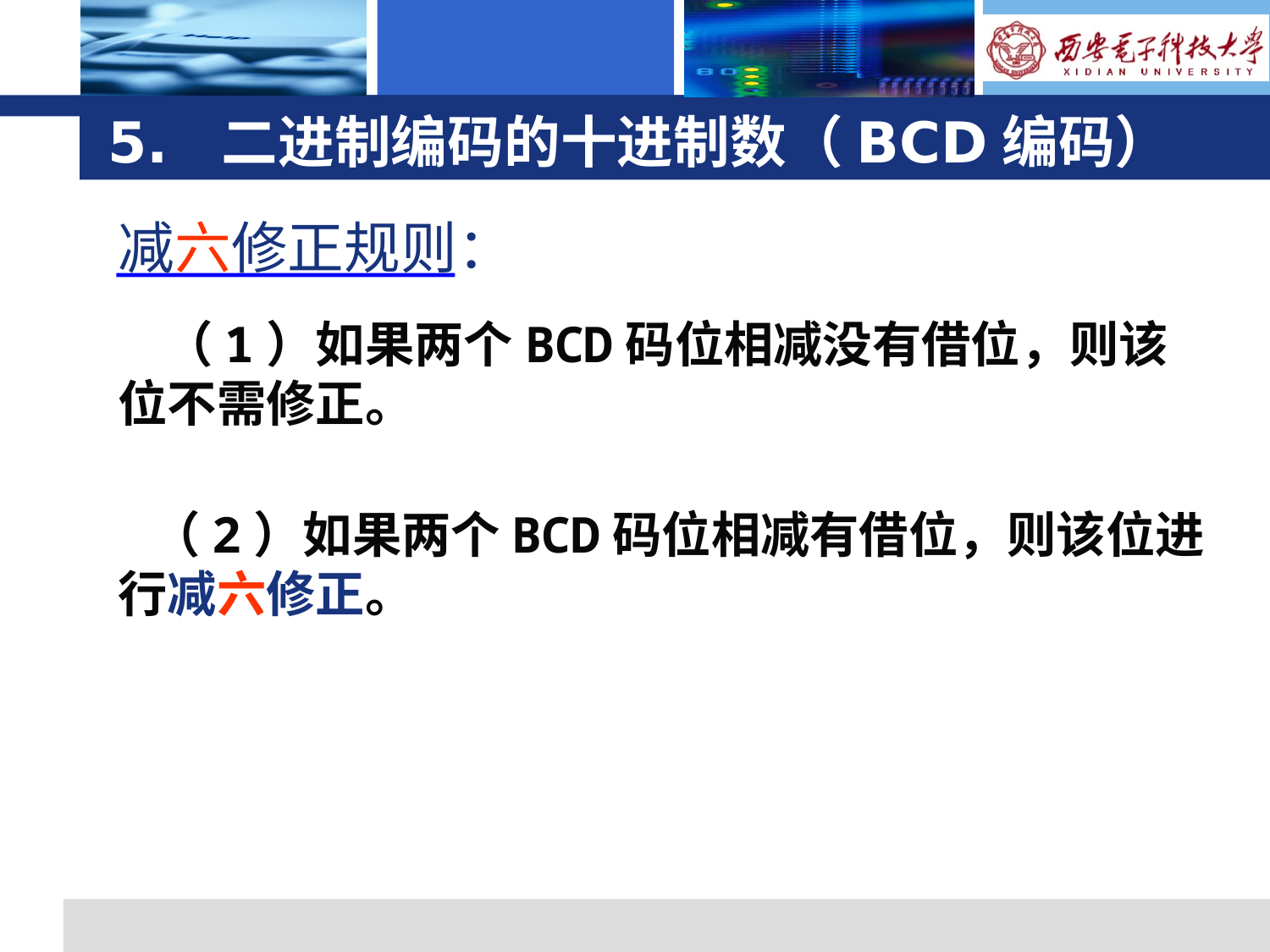

# 5.  二进制编码的十进制数（BCD编码）

减六修正规则：

   （1）如果两个BCD码位相减没有借位，则该位不需修正。
   （2）如果两个BCD码位相减有借位，则该位进行减六修正。